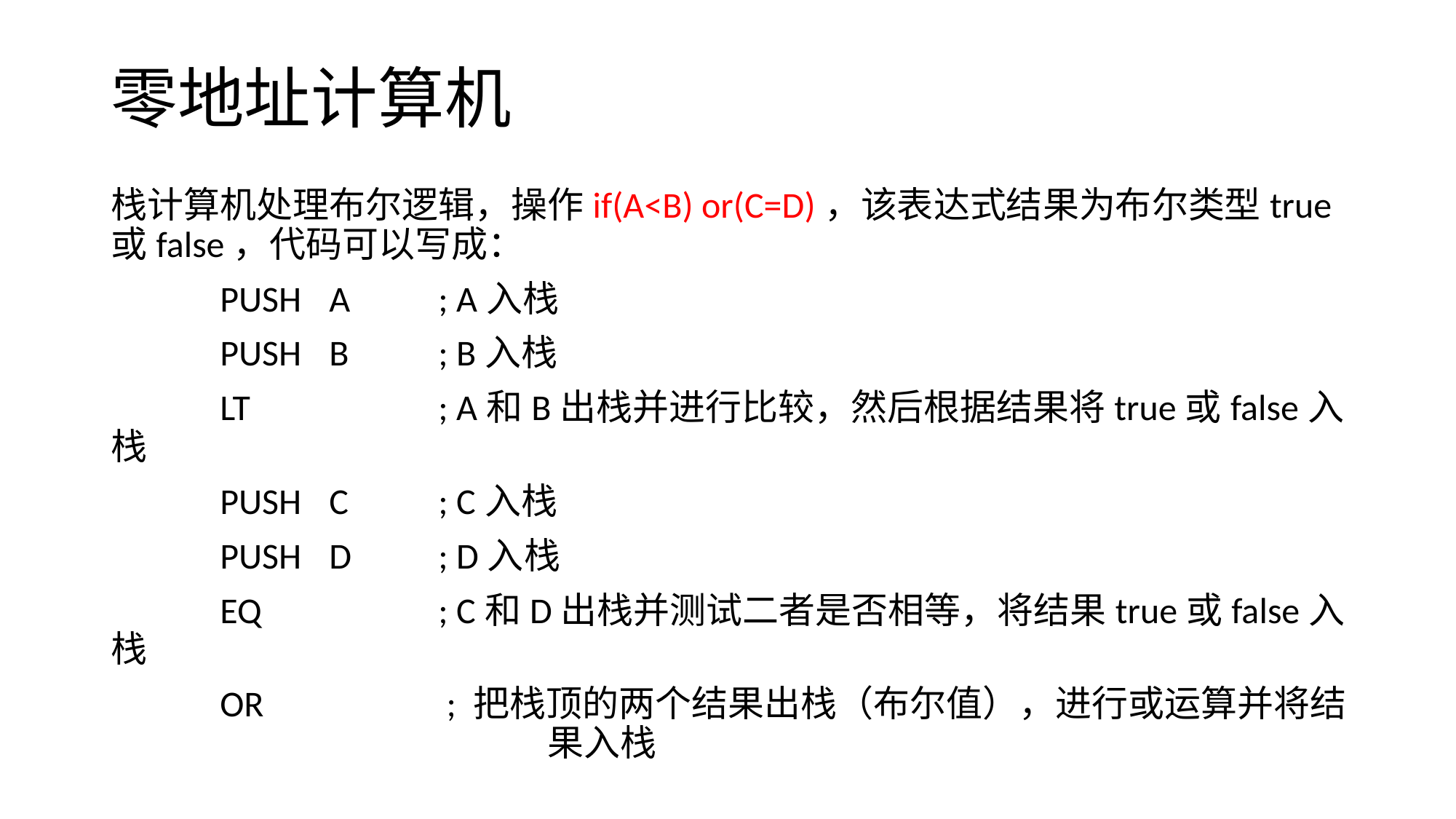

# 零地址计算机
栈计算机处理布尔逻辑，操作if(A<B) or(C=D)，该表达式结果为布尔类型true或false，代码可以写成：
	PUSH	A	; A入栈
	PUSH	B	; B入栈
	LT		; A和B出栈并进行比较，然后根据结果将true或false入栈
	PUSH	C	; C入栈
	PUSH	D	; D入栈
	EQ		; C和D出栈并测试二者是否相等，将结果true或false入栈
	OR		 ; 把栈顶的两个结果出栈（布尔值），进行或运算并将结				果入栈